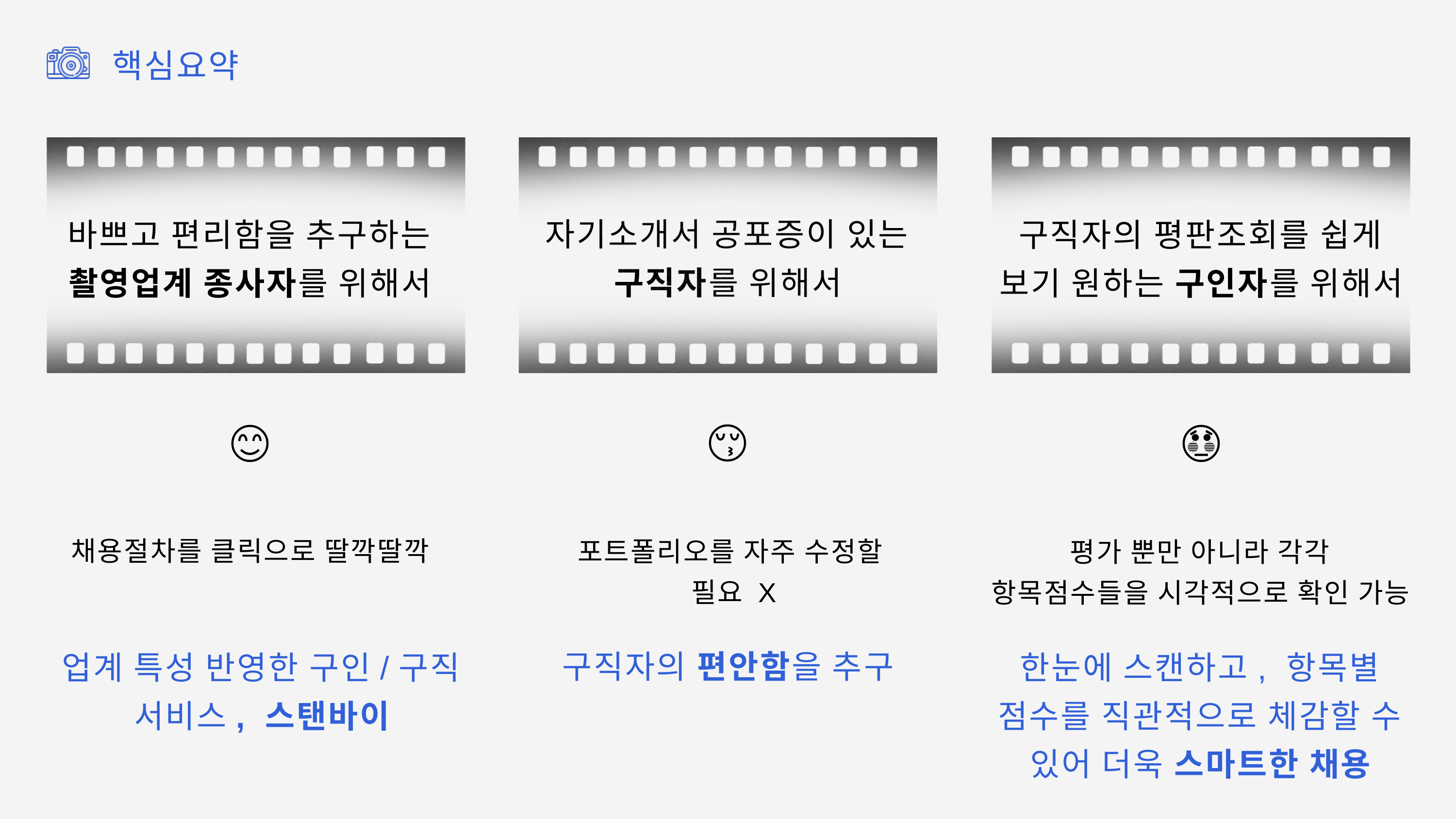

핵심요약

바쁘고 편리함을 추구하는 촬영업계 종사자를 위해서

😊
채용절차를 클릭으로 딸깍딸깍
업계 특성 반영한 구인/구직 서비스, 스탠바이

자기소개서 공포증이 있는 구직자를 위해서

😚
포트폴리오를 자주 수정할
필요 X
구직자의 편안함을 추구

구직자의 평판조회를 쉽게 보기 원하는 구인자를 위해서

😳
평가 뿐만 아니라 각각 항목점수들을 시각적으로 확인 가능
한눈에 스캔하고, 항목별 점수를 직관적으로 체감할 수 있어 더욱 스마트한 채용